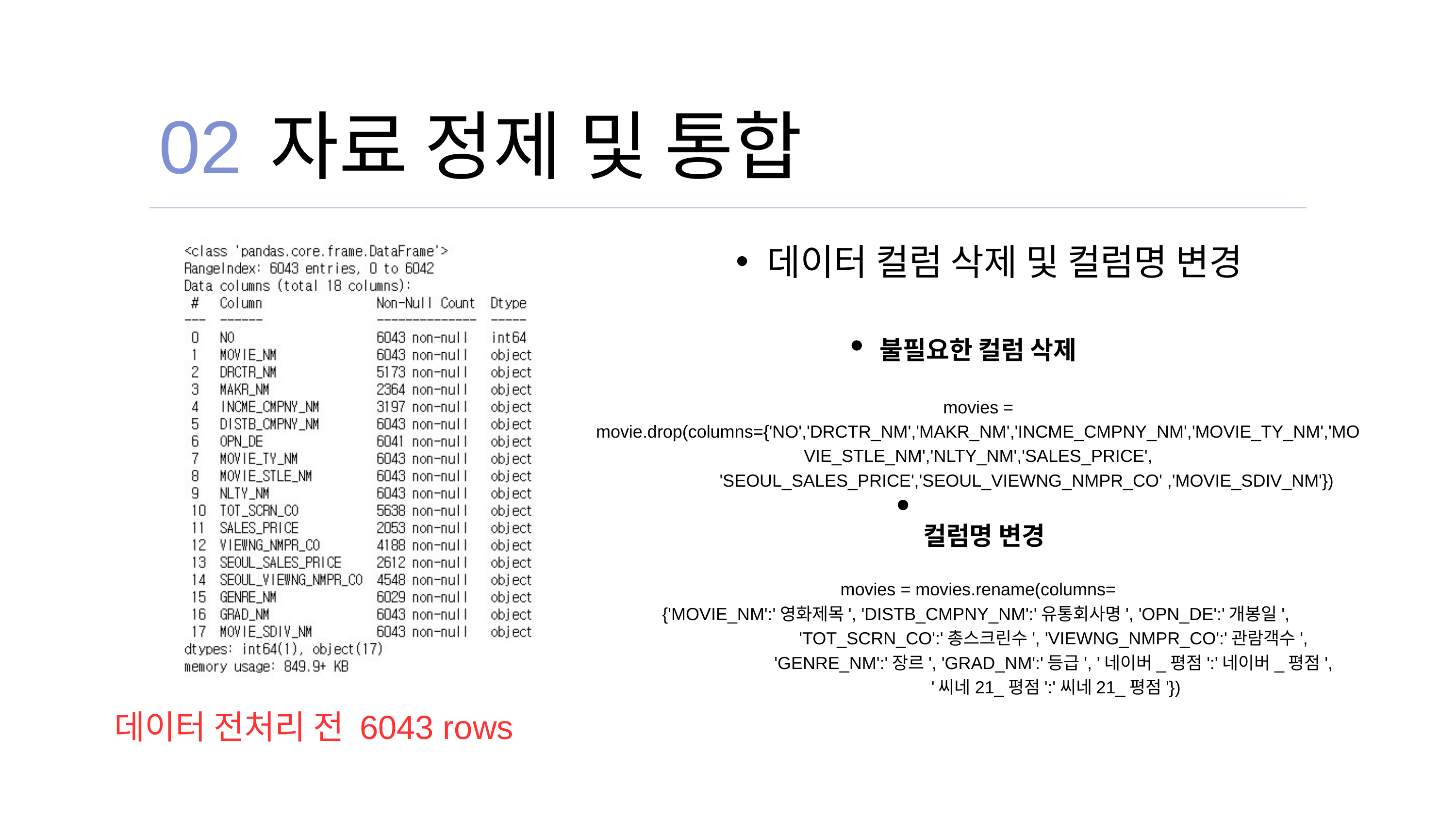

02
자료 정제 및 통합
데이터 컬럼 삭제 및 컬럼명 변경

불필요한 컬럼 삭제

movies = movie.drop(columns={'NO','DRCTR_NM','MAKR_NM','INCME_CMPNY_NM','MOVIE_TY_NM','MOVIE_STLE_NM','NLTY_NM','SALES_PRICE',
                    'SEOUL_SALES_PRICE','SEOUL_VIEWNG_NMPR_CO' ,'MOVIE_SDIV_NM'})

 컬럼명 변경

movies = movies.rename(columns=
{'MOVIE_NM':'영화제목', 'DISTB_CMPNY_NM':'유통회사명', 'OPN_DE':'개봉일',
                                'TOT_SCRN_CO':'총스크린수', 'VIEWNG_NMPR_CO':'관람객수',
                                'GENRE_NM':'장르', 'GRAD_NM':'등급', '네이버_평점':'네이버_평점',
                                '씨네21_평점':'씨네21_평점'})

데이터 전처리 전 6043 rows